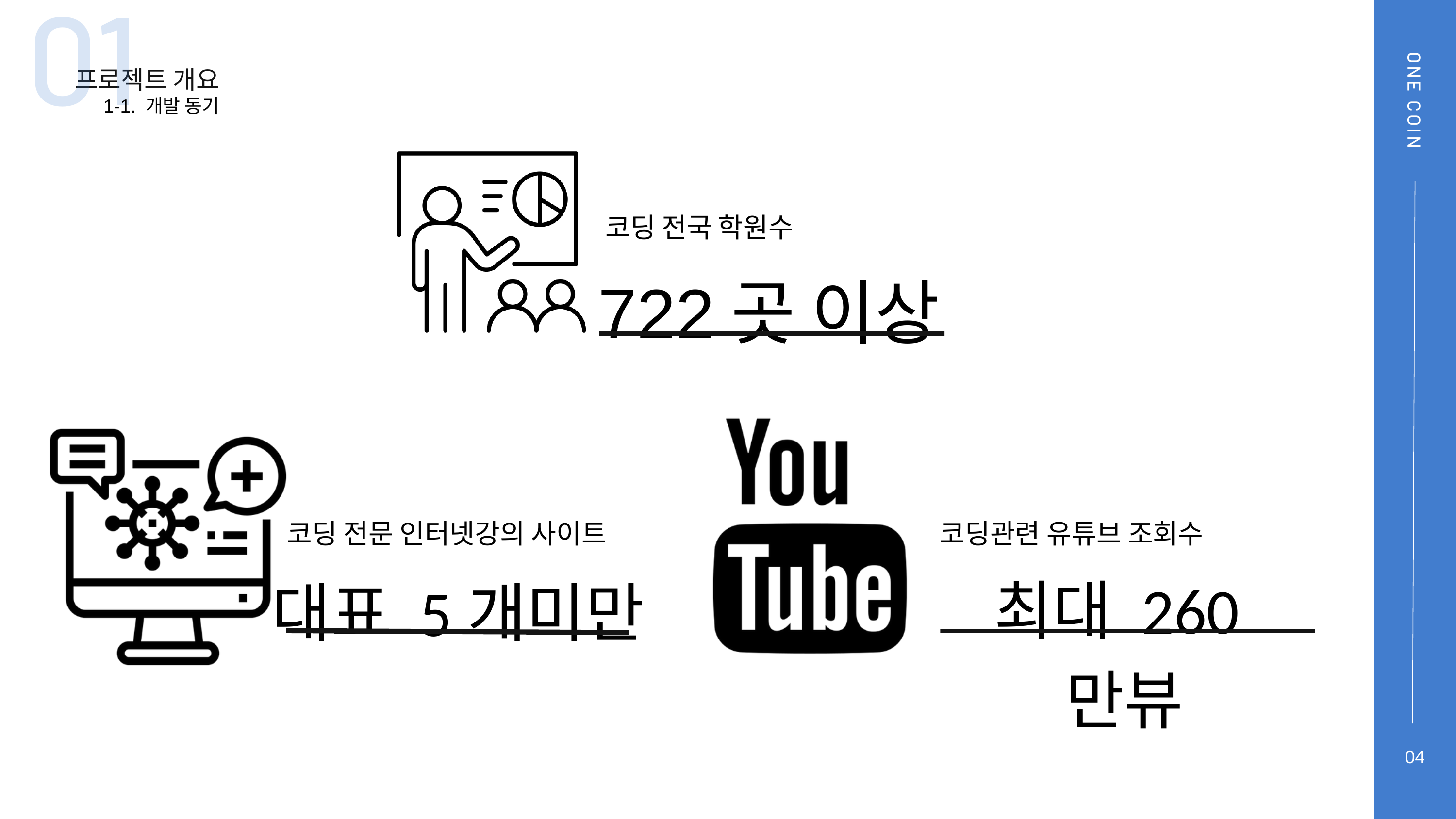

01
프로젝트 개요
1-1. 개발 동기
ONE COIN

코딩 전국 학원수
722곳 이상

코딩 전문 인터넷강의 사이트
코딩관련 유튜브 조회수
최대 260만뷰
대표 5개미만

04